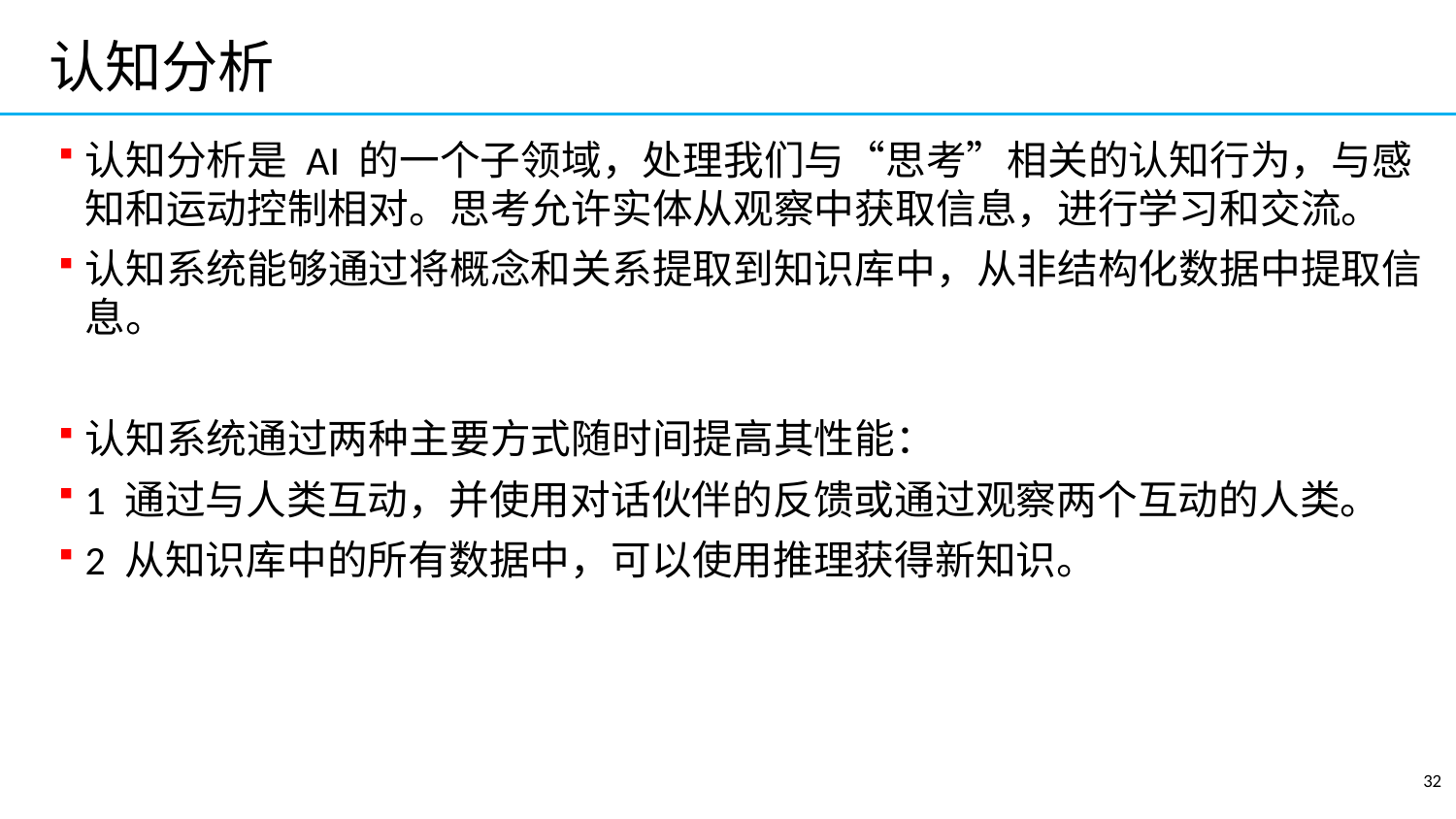

# 认知分析

认知分析是 AI 的一个子领域，处理我们与“思考”相关的认知行为，与感知和运动控制相对。思考允许实体从观察中获取信息，进行学习和交流。
认知系统能够通过将概念和关系提取到知识库中，从非结构化数据中提取信息。

认知系统通过两种主要方式随时间提高其性能：
1 通过与人类互动，并使用对话伙伴的反馈或通过观察两个互动的人类。
2 从知识库中的所有数据中，可以使用推理获得新知识。

32